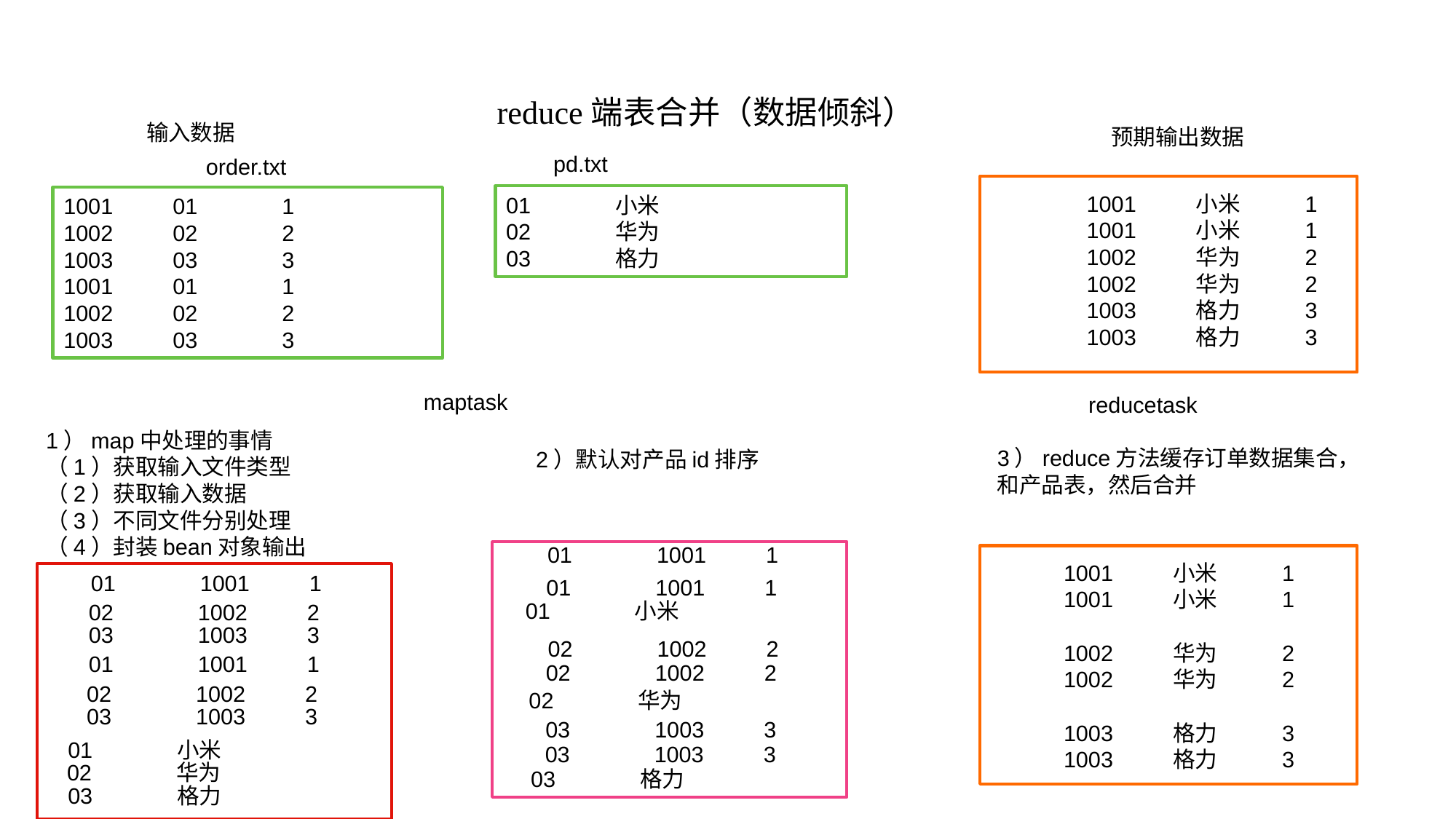

reduce端表合并（数据倾斜）
输入数据
预期输出数据
pd.txt
order.txt

1001	小米	1
1001	小米	1
1002	华为	2
1002	华为	2
1003	格力	3
1003	格力	3
01	小米
02	华为
03	格力
1001	01	1
1002	02	2
1003	03	3
1001	01	1
1002	02	2
1003	03	3
maptask
reducetask
1）map中处理的事情
（1）获取输入文件类型
（2）获取输入数据
（3）不同文件分别处理
（4）封装bean对象输出
3）reduce方法缓存订单数据集合，和产品表，然后合并
2）默认对产品id排序
01 	1001	1

1001	小米	1
1001	小米	1

1002	华为	2
1002	华为	2

1003	格力	3
1003	格力	3

01 	1001	1
01 	1001	1
01	小米
02 	1002	2
03	1003	3
02 	1002	2
01 	1001	1
02 	1002	2
02 	1002	2
02	华为
03	1003	3
03	1003	3
01	小米
03	1003	3
02	华为
03	格力
03	格力